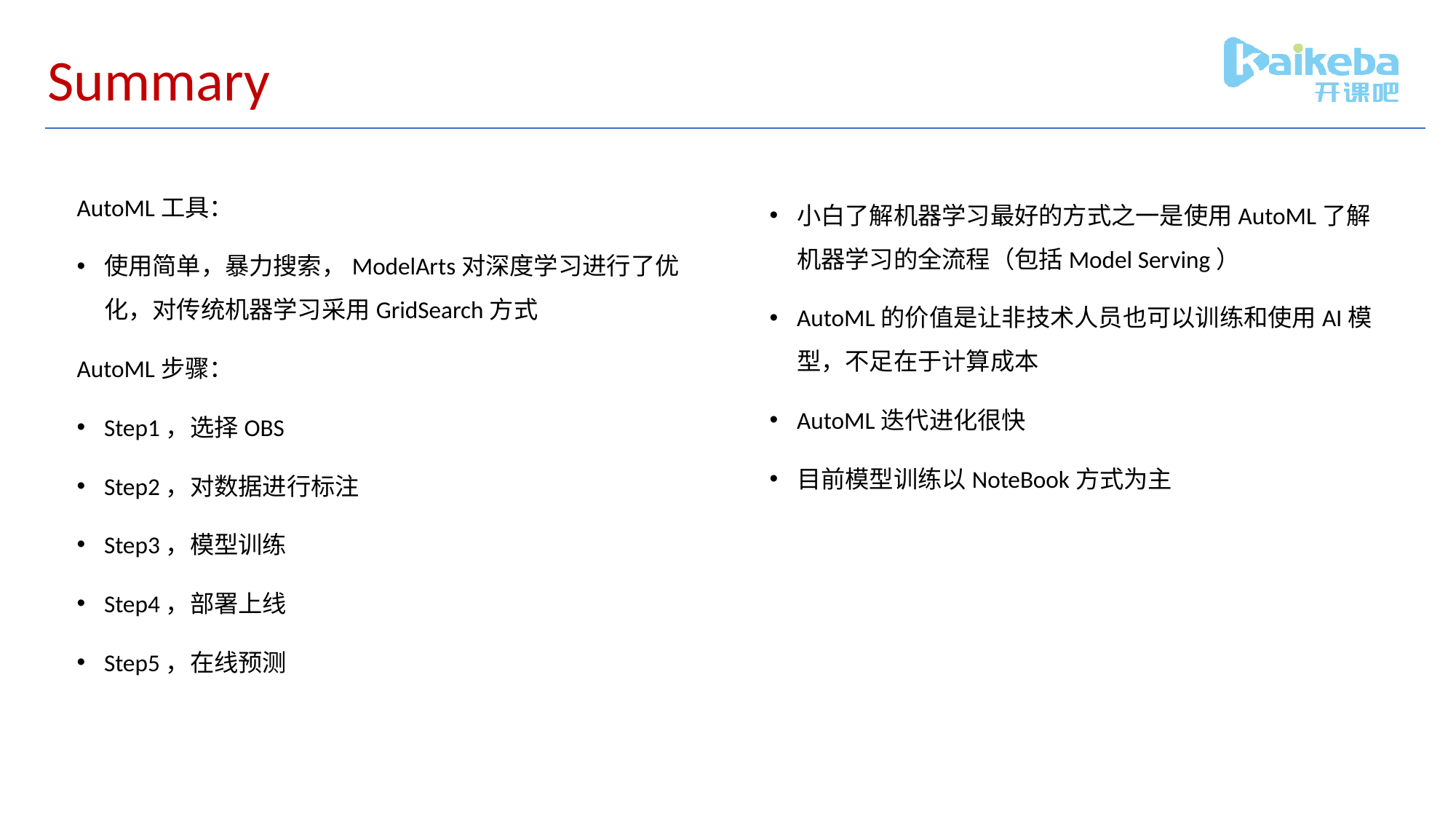

# Summary
AutoML工具：
使用简单，暴力搜索，ModelArts对深度学习进行了优化，对传统机器学习采用GridSearch方式
AutoML步骤：
Step1，选择OBS
Step2，对数据进行标注
Step3，模型训练
Step4，部署上线
Step5，在线预测
小白了解机器学习最好的方式之一是使用AutoML了解机器学习的全流程（包括Model Serving）
AutoML的价值是让非技术人员也可以训练和使用AI模型，不足在于计算成本
AutoML迭代进化很快
目前模型训练以NoteBook方式为主